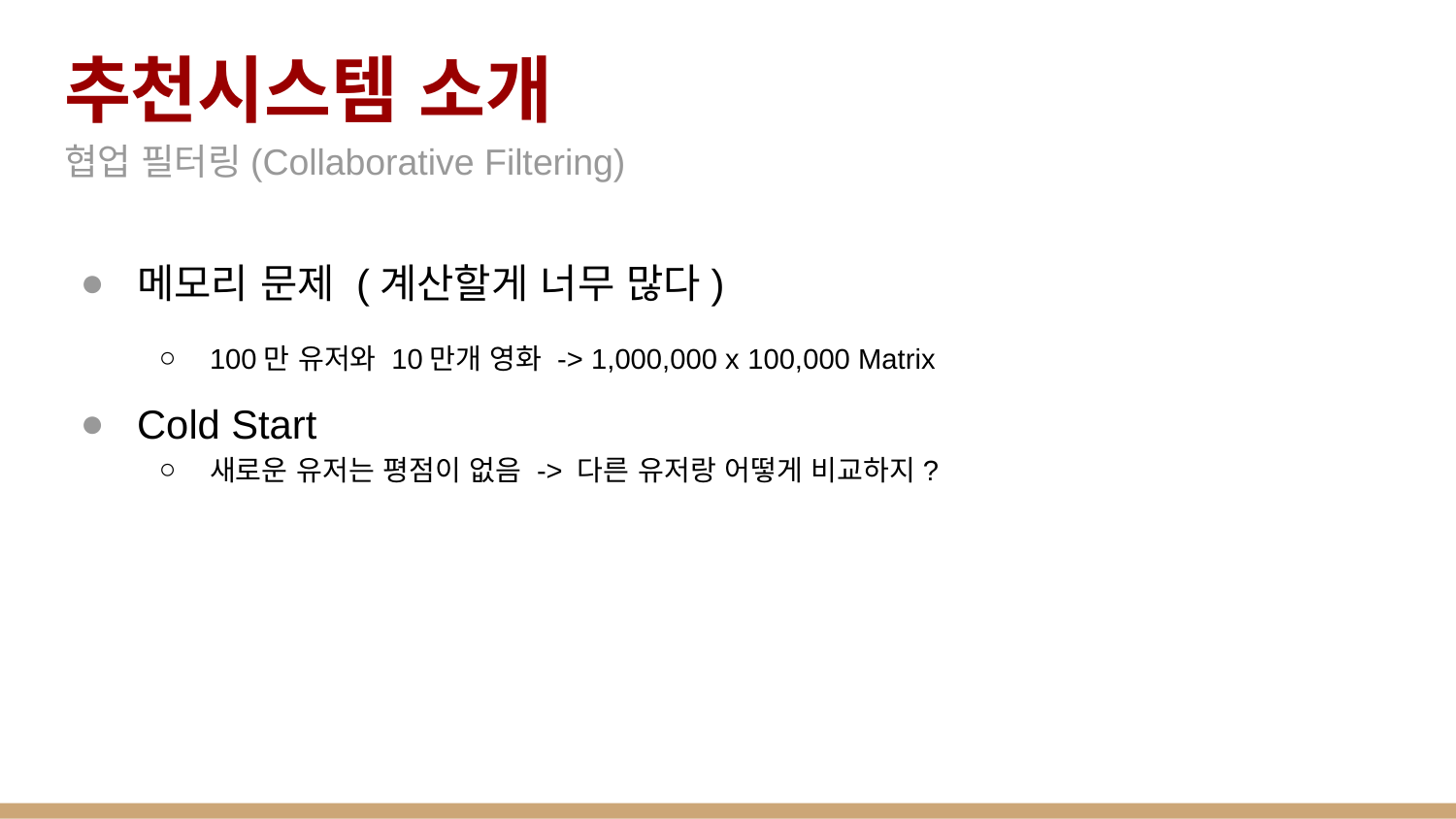

# 추천시스템 소개
협업 필터링(Collaborative Filtering)

메모리 문제 (계산할게 너무 많다)
100만 유저와 10만개 영화 -> 1,000,000 x 100,000 Matrix
Cold Start
새로운 유저는 평점이 없음 -> 다른 유저랑 어떻게 비교하지?